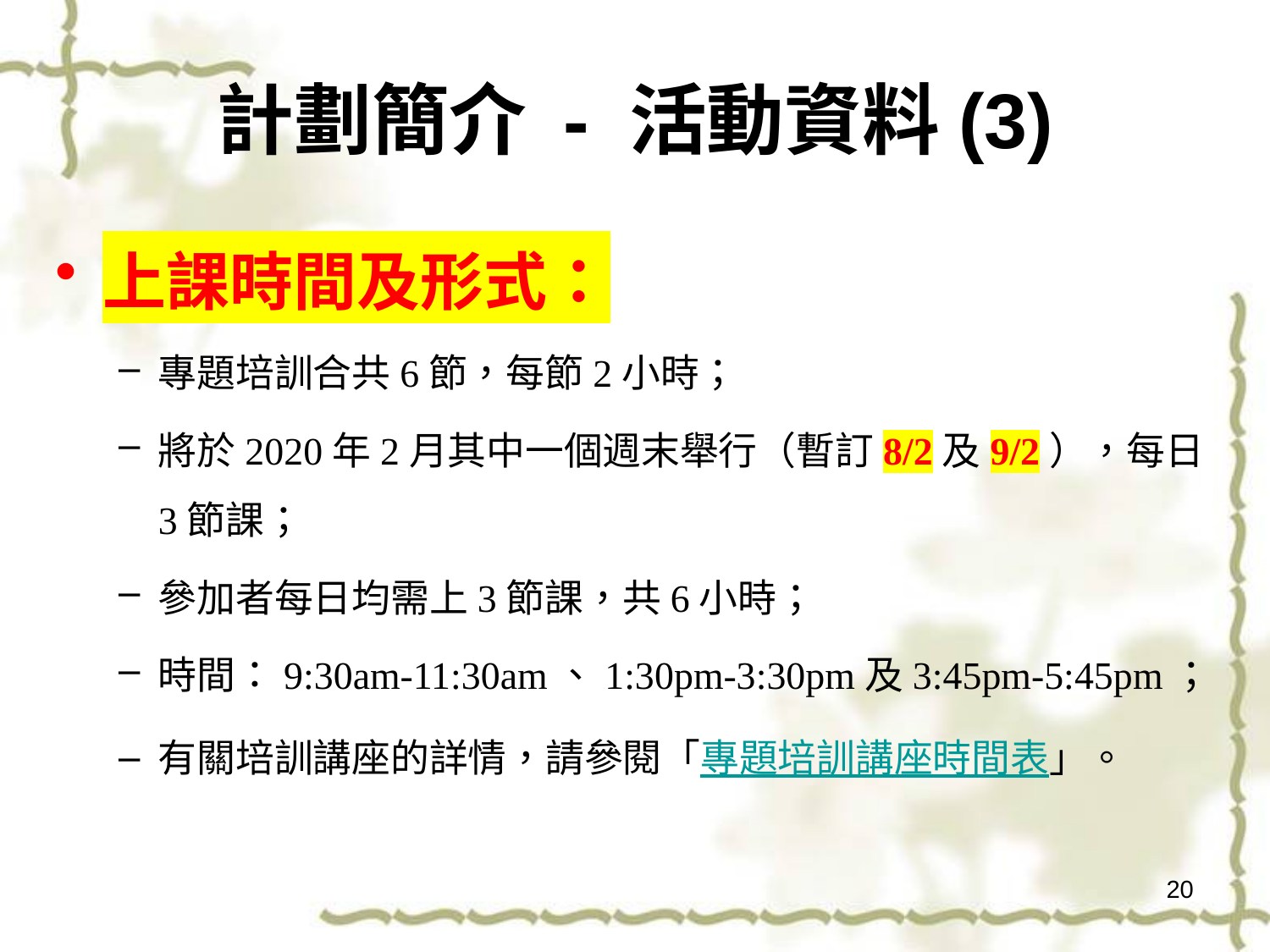

# 計劃簡介 - 活動資料(3)
上課時間及形式：
專題培訓合共6節，每節2小時；
將於2020年2月其中一個週末舉行（暫訂8/2及9/2），每日3節課；
參加者每日均需上3節課，共6小時；
時間：9:30am-11:30am、1:30pm-3:30pm及3:45pm-5:45pm；
有關培訓講座的詳情，請參閱「專題培訓講座時間表」。
20